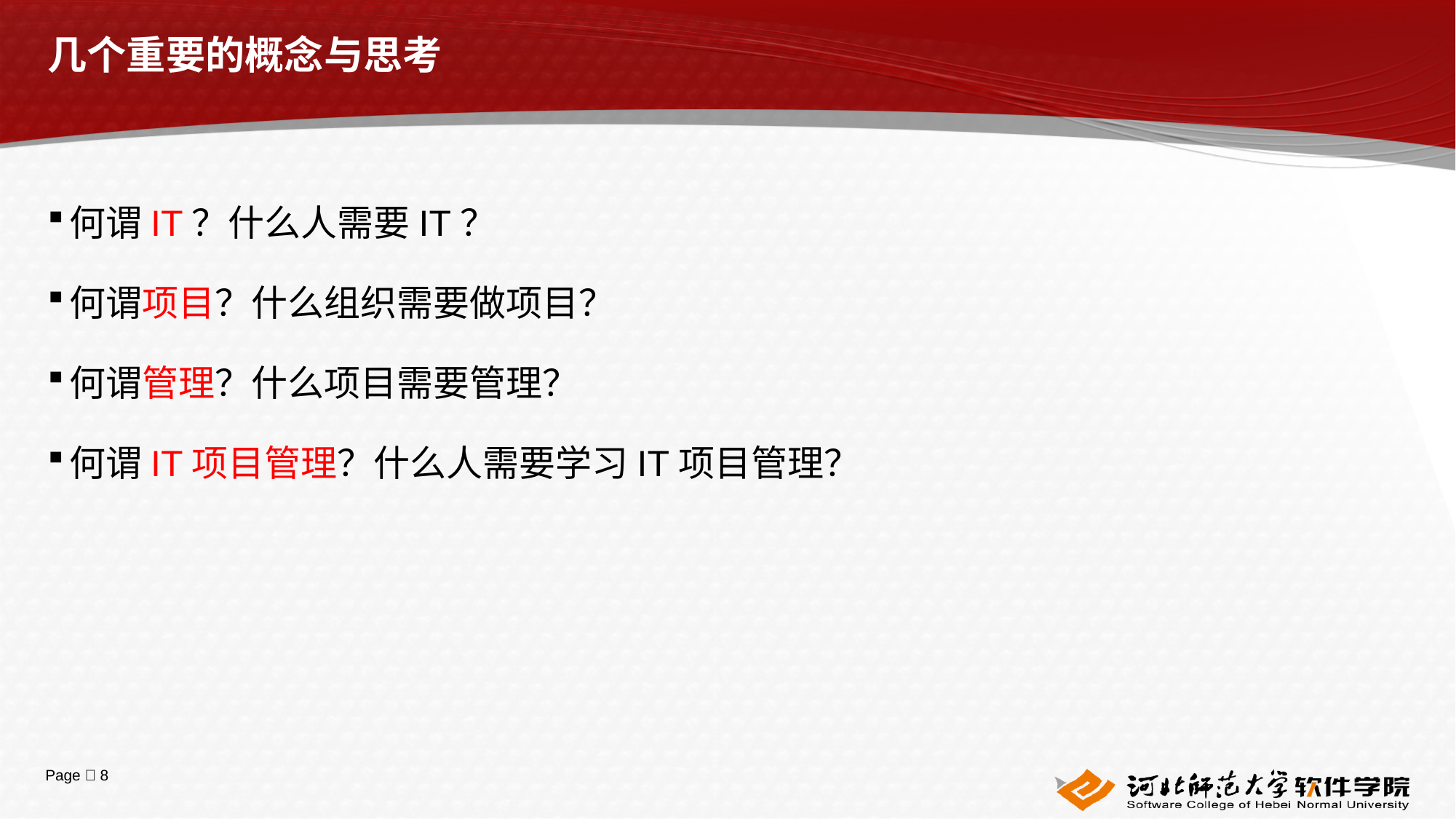

# 几个重要的概念与思考
何谓IT？什么人需要IT？
何谓项目？什么组织需要做项目？
何谓管理？什么项目需要管理？
何谓IT项目管理？什么人需要学习IT项目管理？